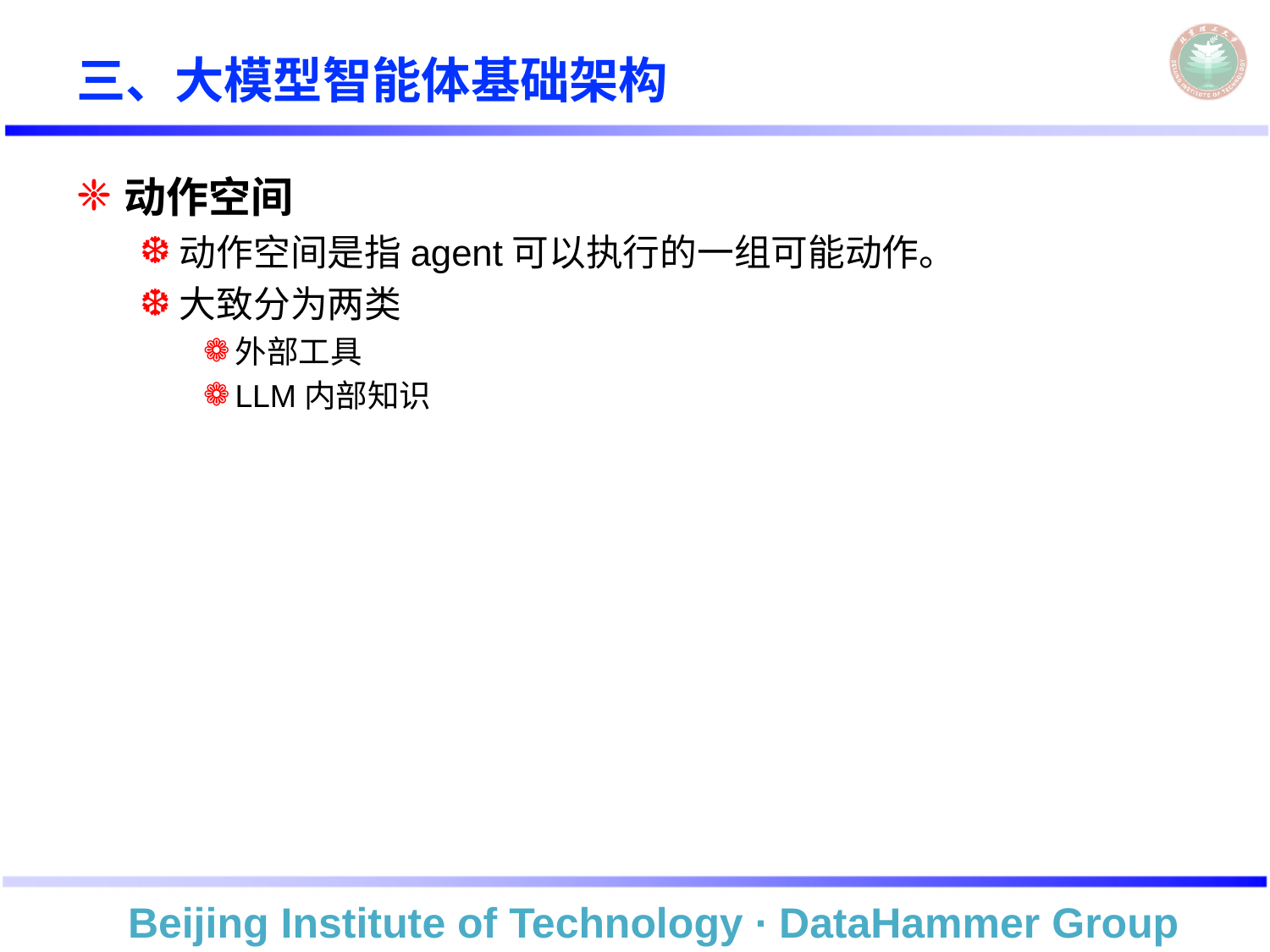

# 三、大模型智能体基础架构
动作空间
动作空间是指agent可以执行的一组可能动作。
大致分为两类
外部工具
LLM内部知识